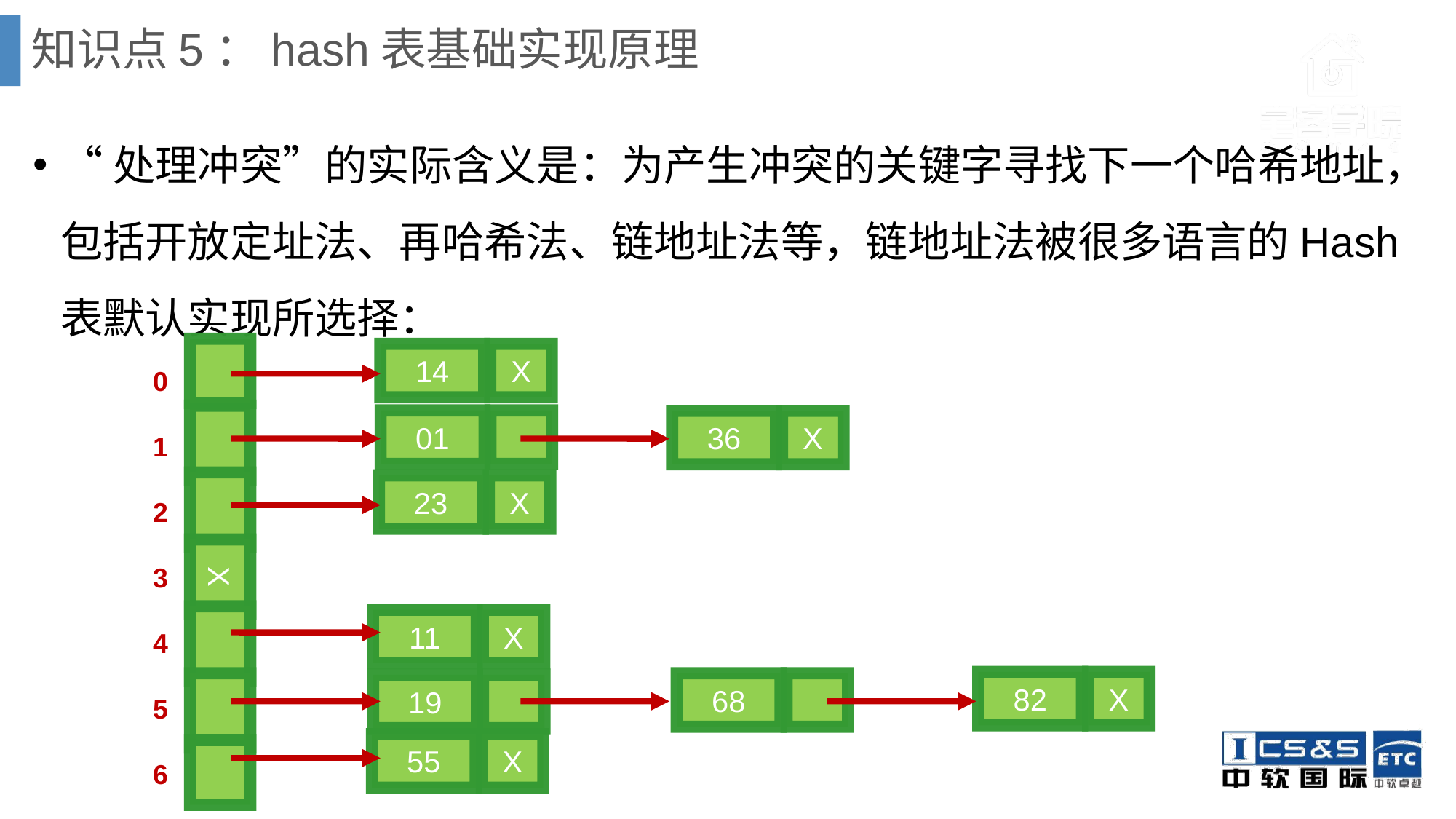

# 知识点5：hash表基础实现原理
“处理冲突”的实际含义是：为产生冲突的关键字寻找下一个哈希地址，包括开放定址法、再哈希法、链地址法等，链地址法被很多语言的Hash表默认实现所选择：
14
X
0

1

2

3

4

5

6

01

36
X

23
X

X

11
X

82
X
68

19

55
X